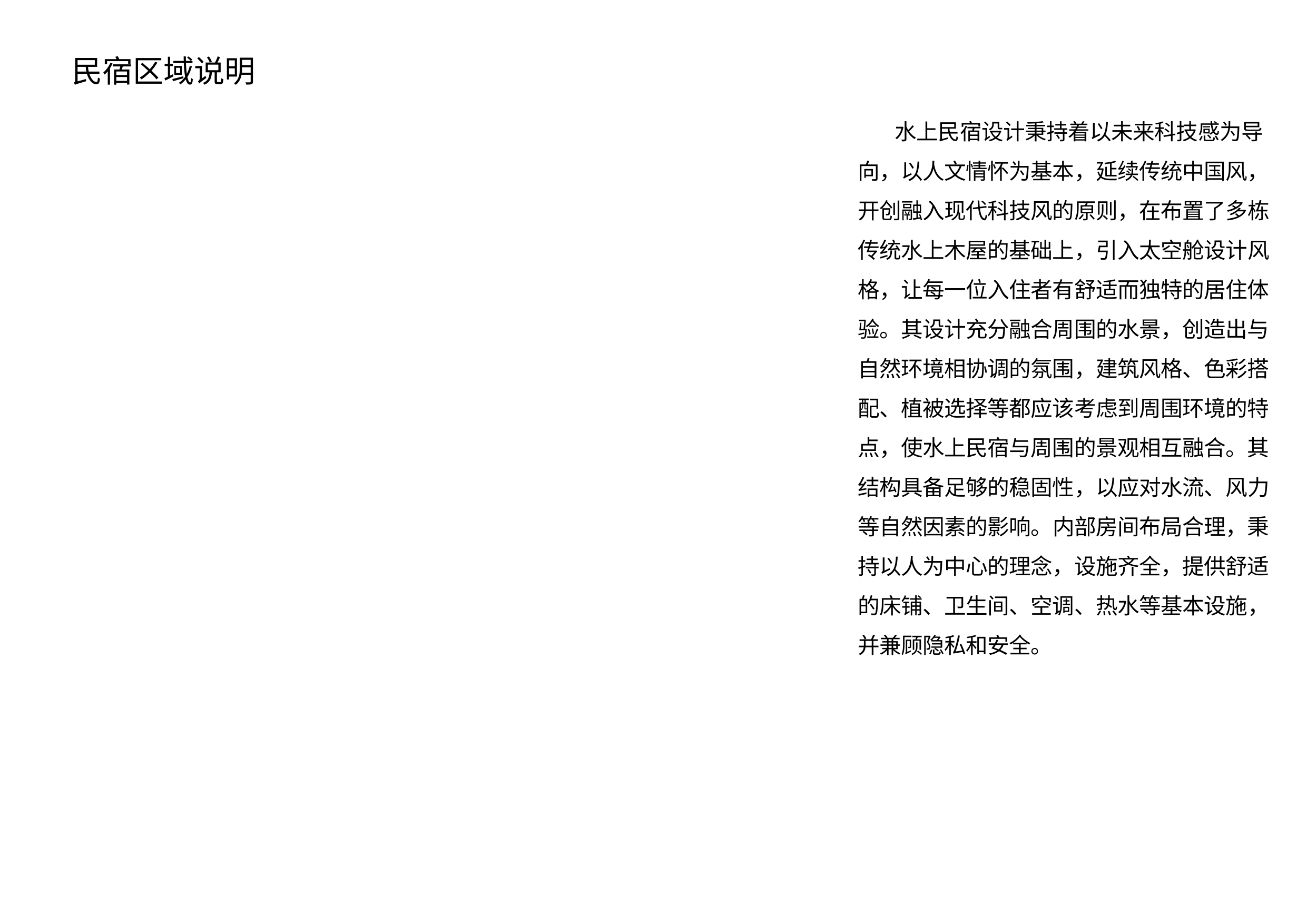

民宿区域说明

       水上民宿设计秉持着以未来科技感为导向，以人文情怀为基本，延续传统中国风，开创融入现代科技风的原则，在布置了多栋传统水上木屋的基础上，引入太空舱设计风格，让每一位入住者有舒适而独特的居住体验。其设计充分融合周围的水景，创造出与自然环境相协调的氛围，建筑风格、色彩搭配、植被选择等都应该考虑到周围环境的特点，使水上民宿与周围的景观相互融合。其结构具备足够的稳固性，以应对水流、风力等自然因素的影响。内部房间布局合理，秉持以人为中心的理念，设施齐全，提供舒适的床铺、卫生间、空调、热水等基本设施，并兼顾隐私和安全。